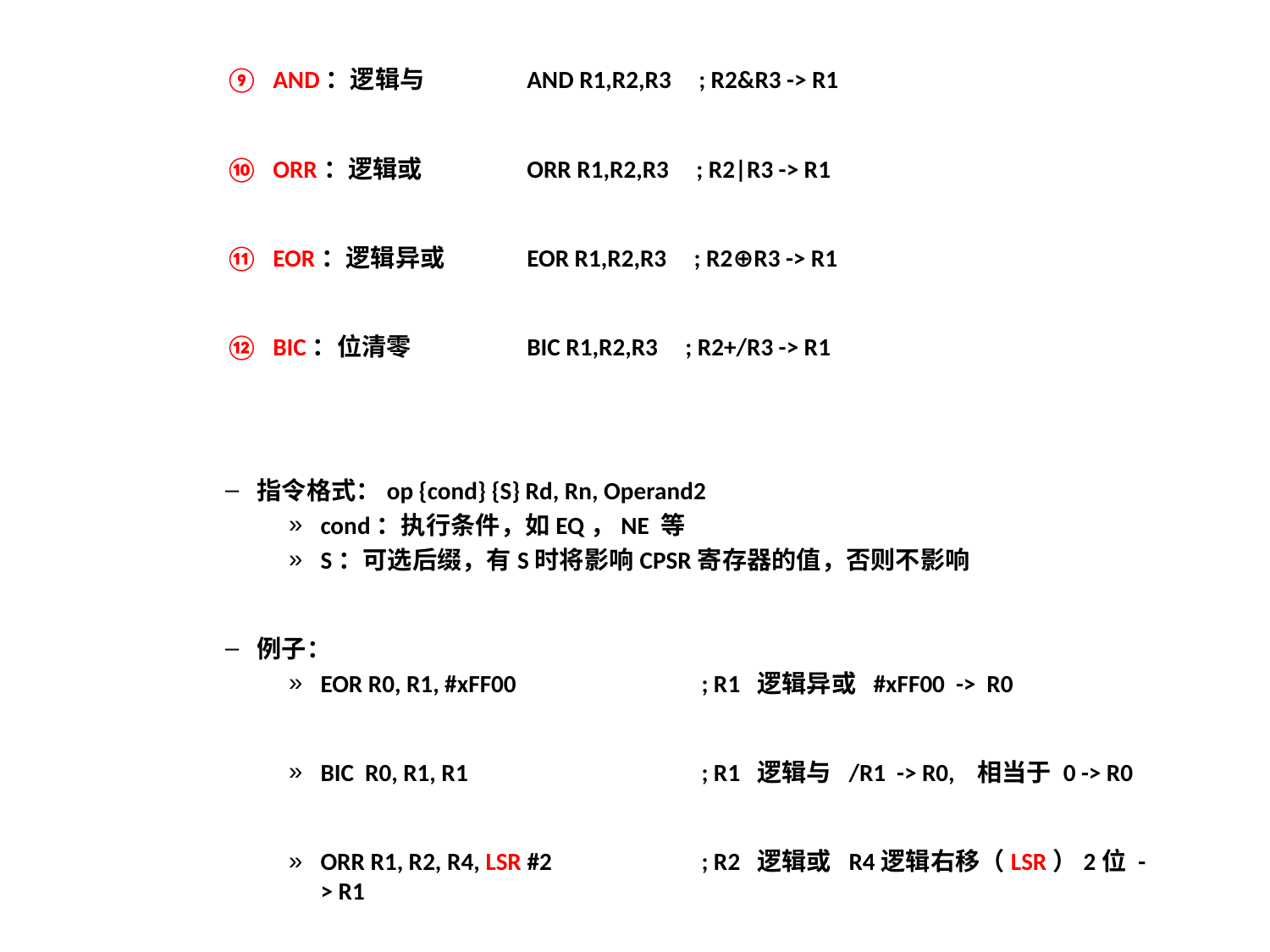

AND：逻辑与	AND R1,R2,R3     ; R2&R3 -> R1

ORR：逻辑或	ORR R1,R2,R3     ; R2|R3 -> R1

EOR：逻辑异或	EOR R1,R2,R3     ; R2⊕R3 -> R1

BIC：位清零       	BIC R1,R2,R3     ; R2+/R3 -> R1

指令格式：op {cond} {S} Rd, Rn, Operand2
cond：执行条件，如EQ，NE 等
S：可选后缀，有S时将影响CPSR寄存器的值，否则不影响

例子：
EOR R0, R1, #xFF00                    	; R1  逻辑异或  #xFF00  ->  R0

BIC  R0, R1, R1          		; R1  逻辑与  /R1  -> R0,   相当于 0 -> R0

ORR R1, R2, R4, LSR #2             	; R2  逻辑或  R4逻辑右移（LSR）2位 -> R1

BICNES R5, R6, R1, RRX            	; 带S后缀，如果不相等（NE），则R6逻辑与
                                                         	;“R1带扩展循环右移（RRX）后取反” -> R5